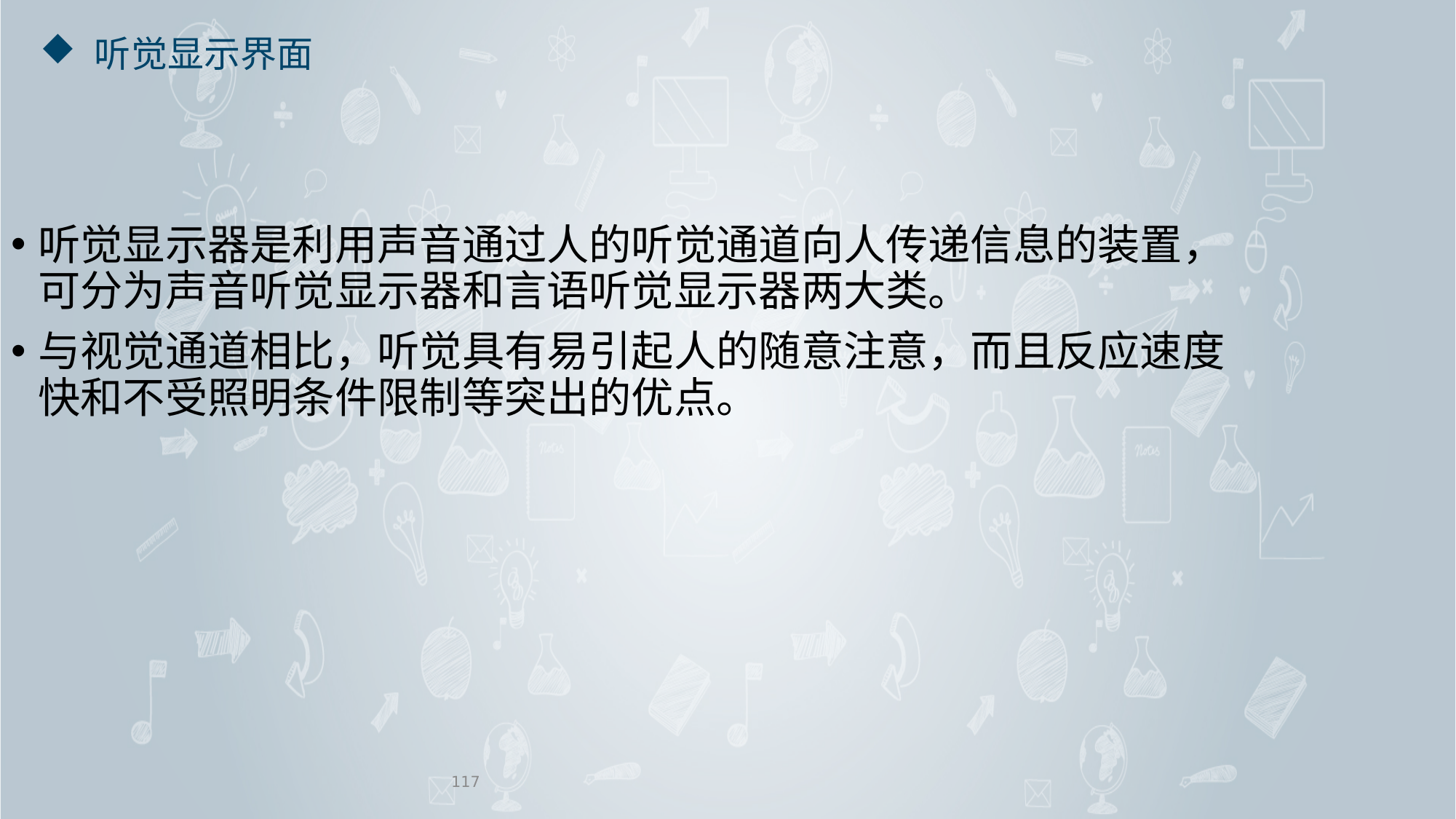

# 听觉显示界面
听觉显示器是利用声音通过人的听觉通道向人传递信息的装置，可分为声音听觉显示器和言语听觉显示器两大类。
与视觉通道相比，听觉具有易引起人的随意注意，而且反应速度快和不受照明条件限制等突出的优点。

117